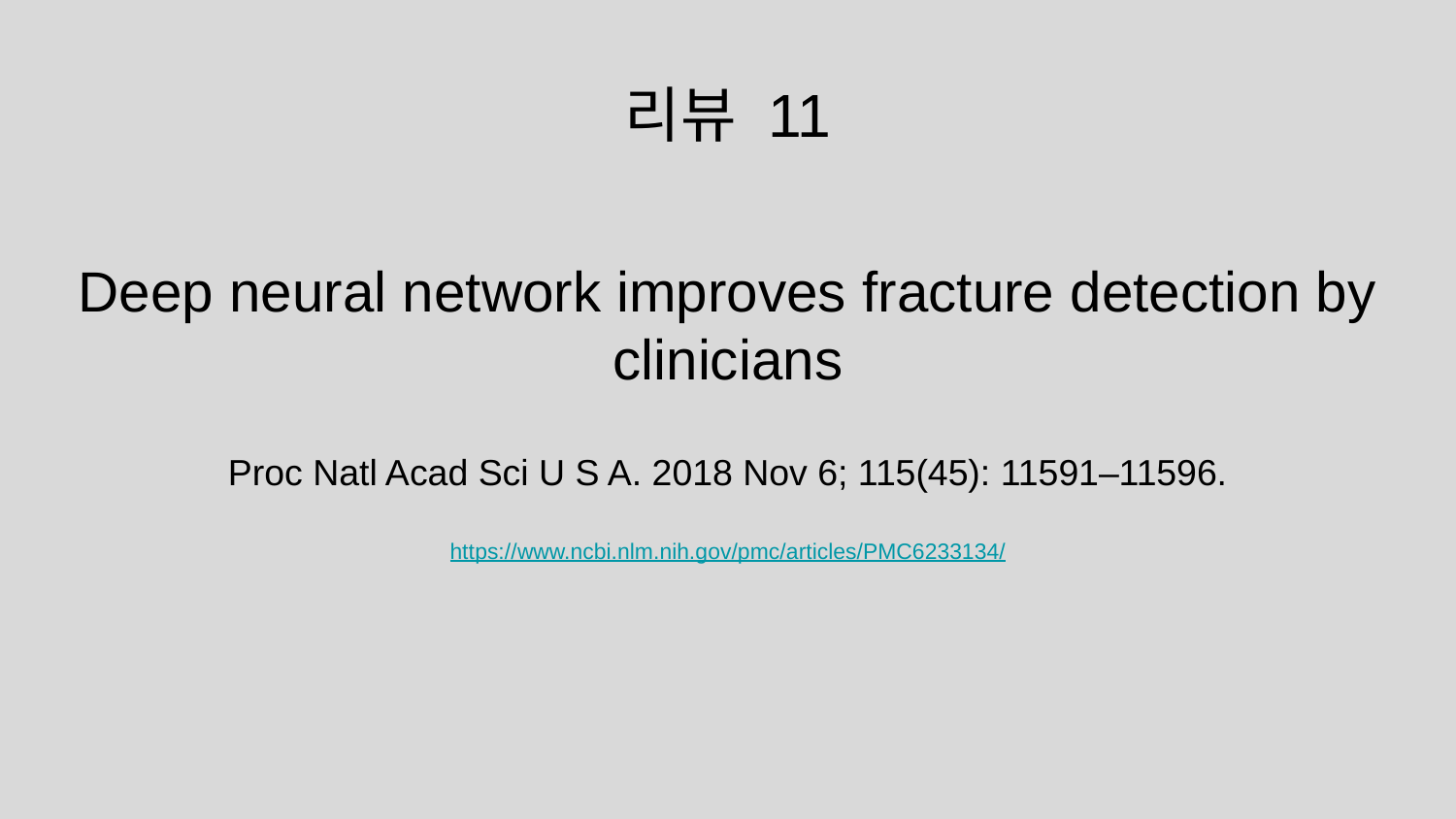

리뷰 11
# Deep neural network improves fracture detection by clinicians

Proc Natl Acad Sci U S A. 2018 Nov 6; 115(45): 11591–11596.

https://www.ncbi.nlm.nih.gov/pmc/articles/PMC6233134/